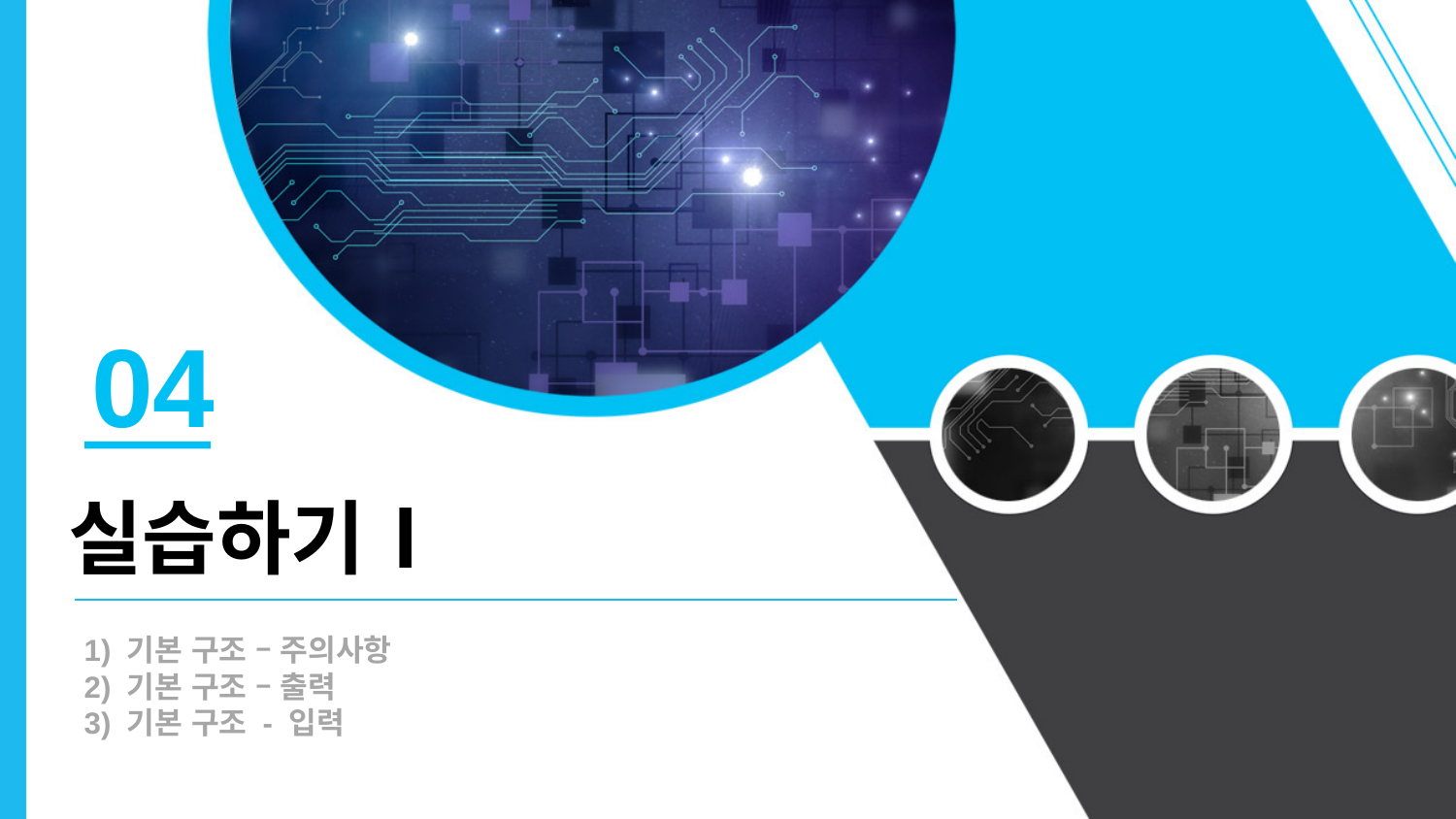

04

실습하기Ⅰ
1) 기본 구조 – 주의사항
2) 기본 구조 – 출력
3) 기본 구조 - 입력